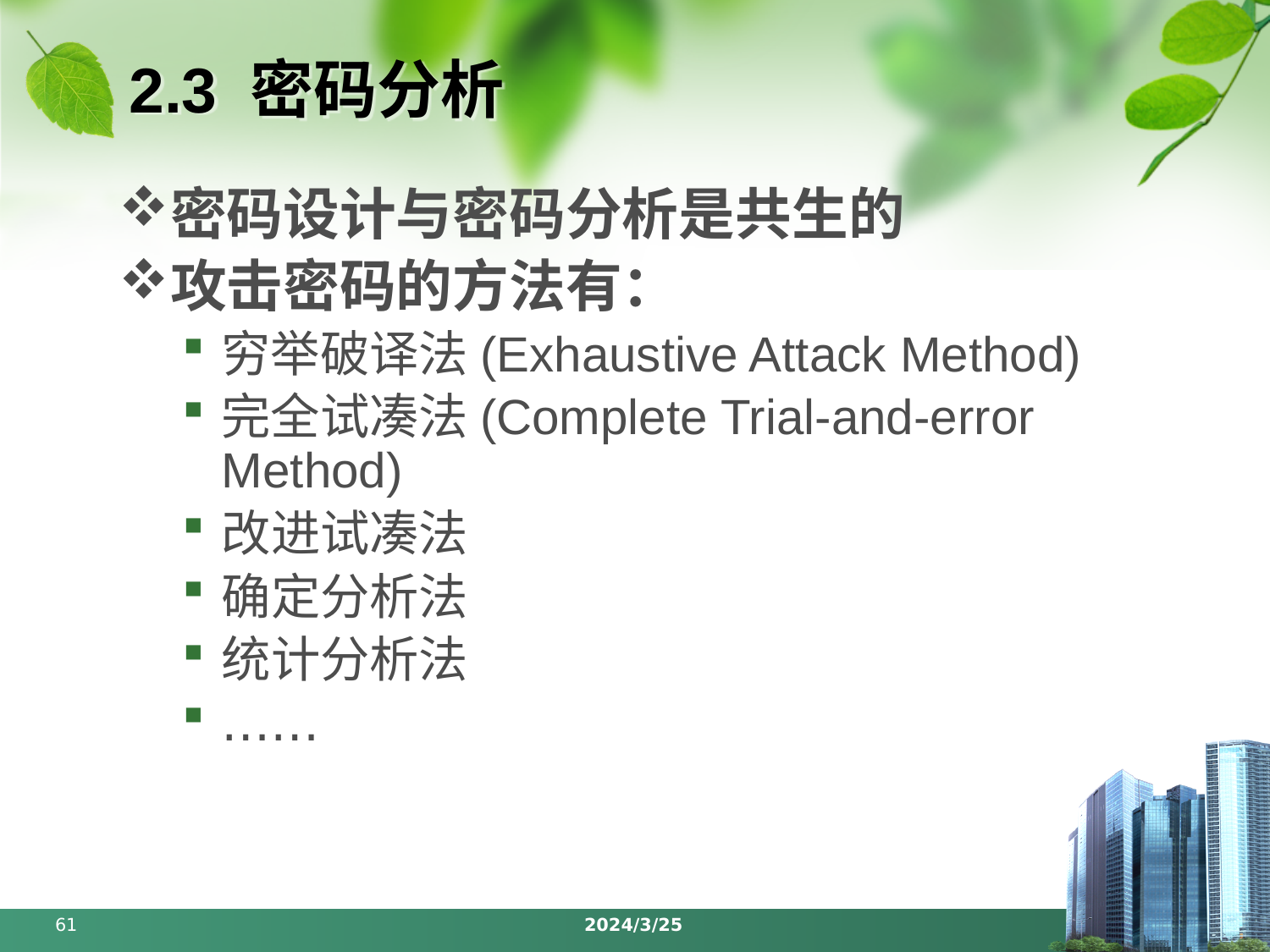

# 2.3 密码分析
密码设计与密码分析是共生的
攻击密码的方法有：
穷举破译法(Exhaustive Attack Method)
完全试凑法(Complete Trial-and-error Method)
改进试凑法
确定分析法
统计分析法
……

61
2024/3/25